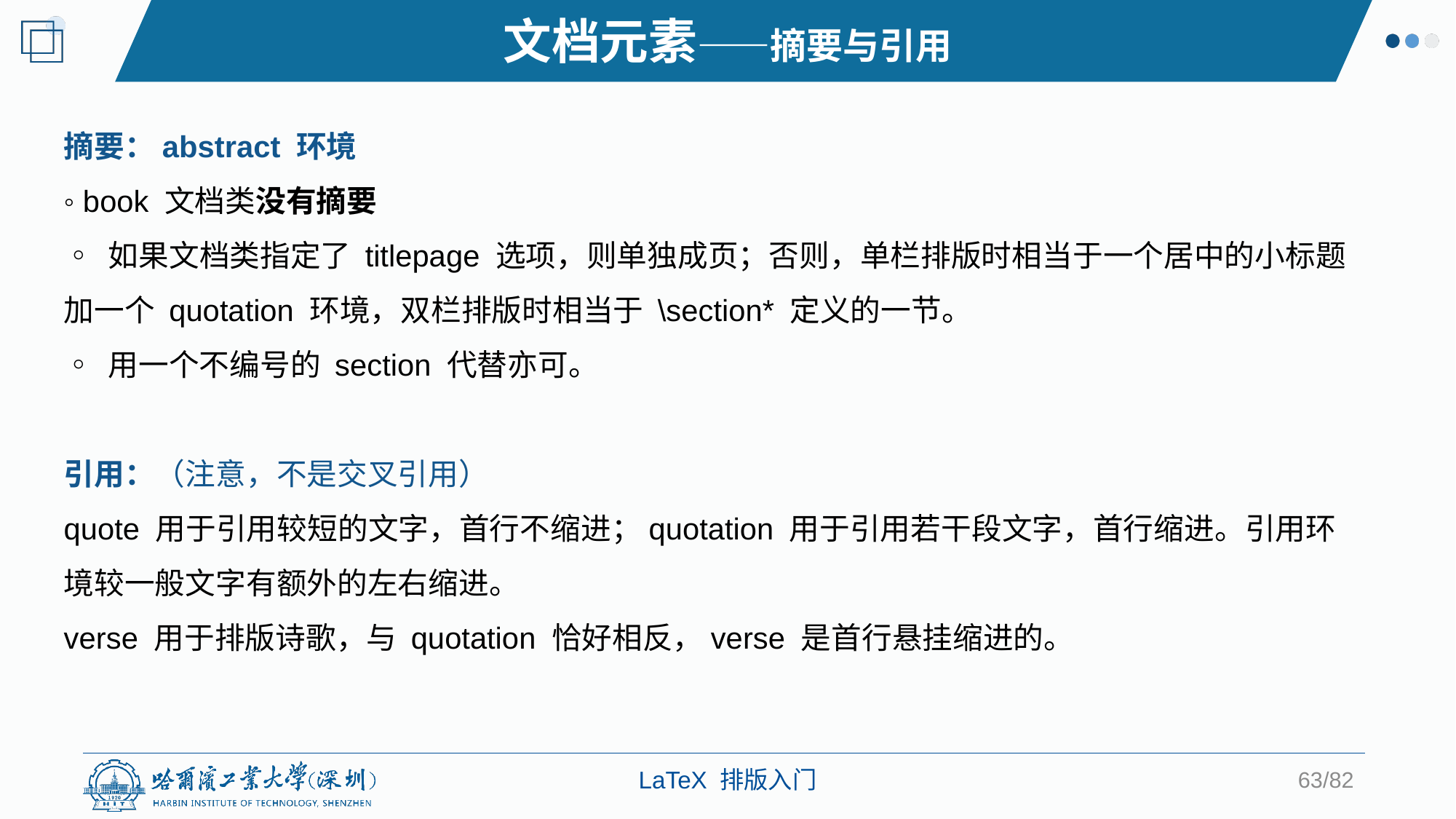

文档元素——摘要与引用
摘要：abstract 环境
◦ book 文档类没有摘要
◦ 如果文档类指定了 titlepage 选项，则单独成页；否则，单栏排版时相当于一个居中的小标题加一个 quotation 环境，双栏排版时相当于 \section* 定义的一节。
◦ 用一个不编号的 section 代替亦可。

引用：（注意，不是交叉引用）
quote 用于引用较短的文字，首行不缩进；quotation 用于引用若干段文字，首行缩进。引用环境较一般文字有额外的左右缩进。
verse 用于排版诗歌，与 quotation 恰好相反，verse 是首行悬挂缩进的。
63/82